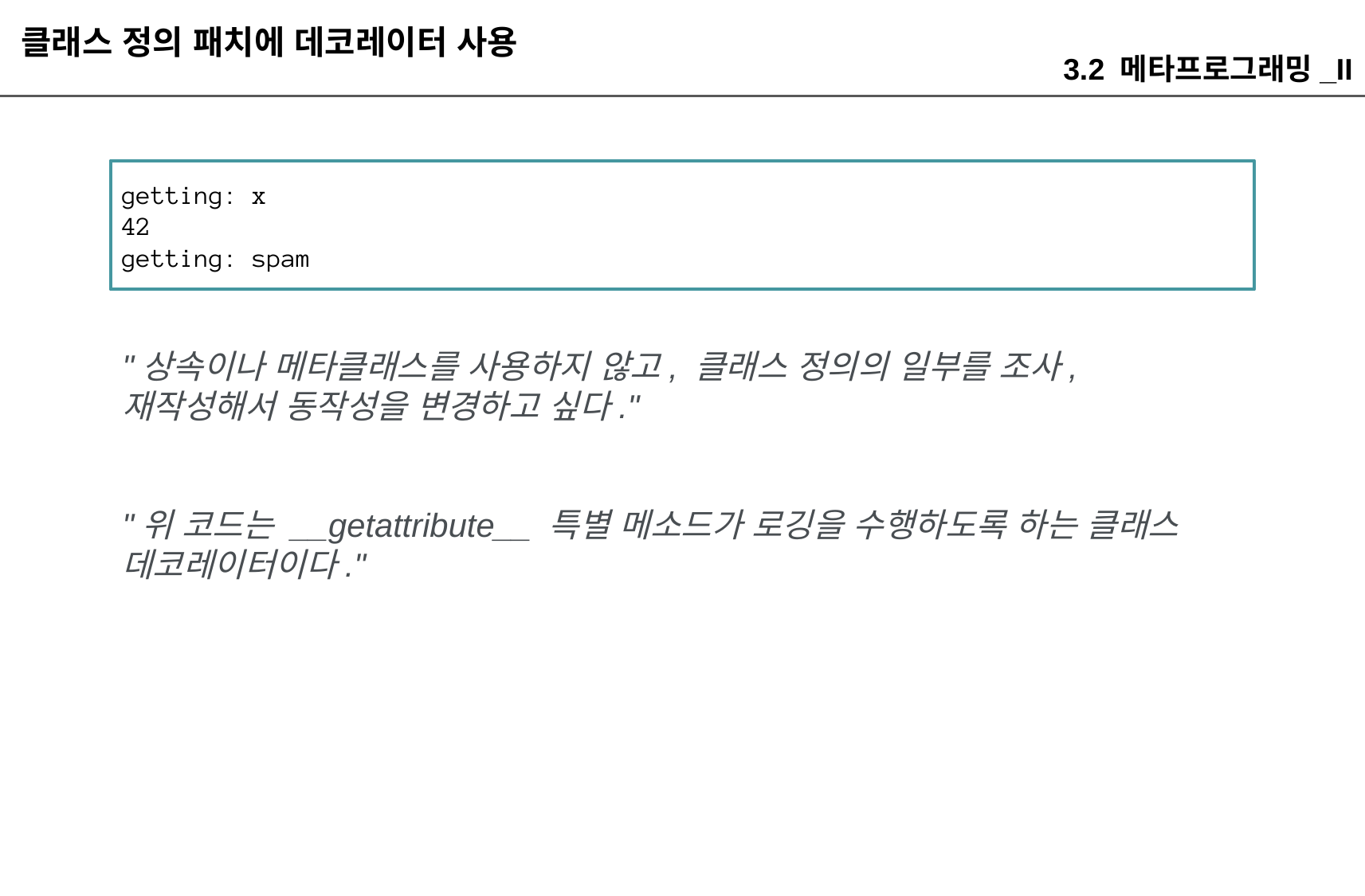

클래스 정의 패치에 데코레이터 사용
3.2 메타프로그래밍_II
getting: x
42
getting: spam
"상속이나 메타클래스를 사용하지 않고, 클래스 정의의 일부를 조사, 재작성해서 동작성을 변경하고 싶다."
"위 코드는 __getattribute__ 특별 메소드가 로깅을 수행하도록 하는 클래스 데코레이터이다."